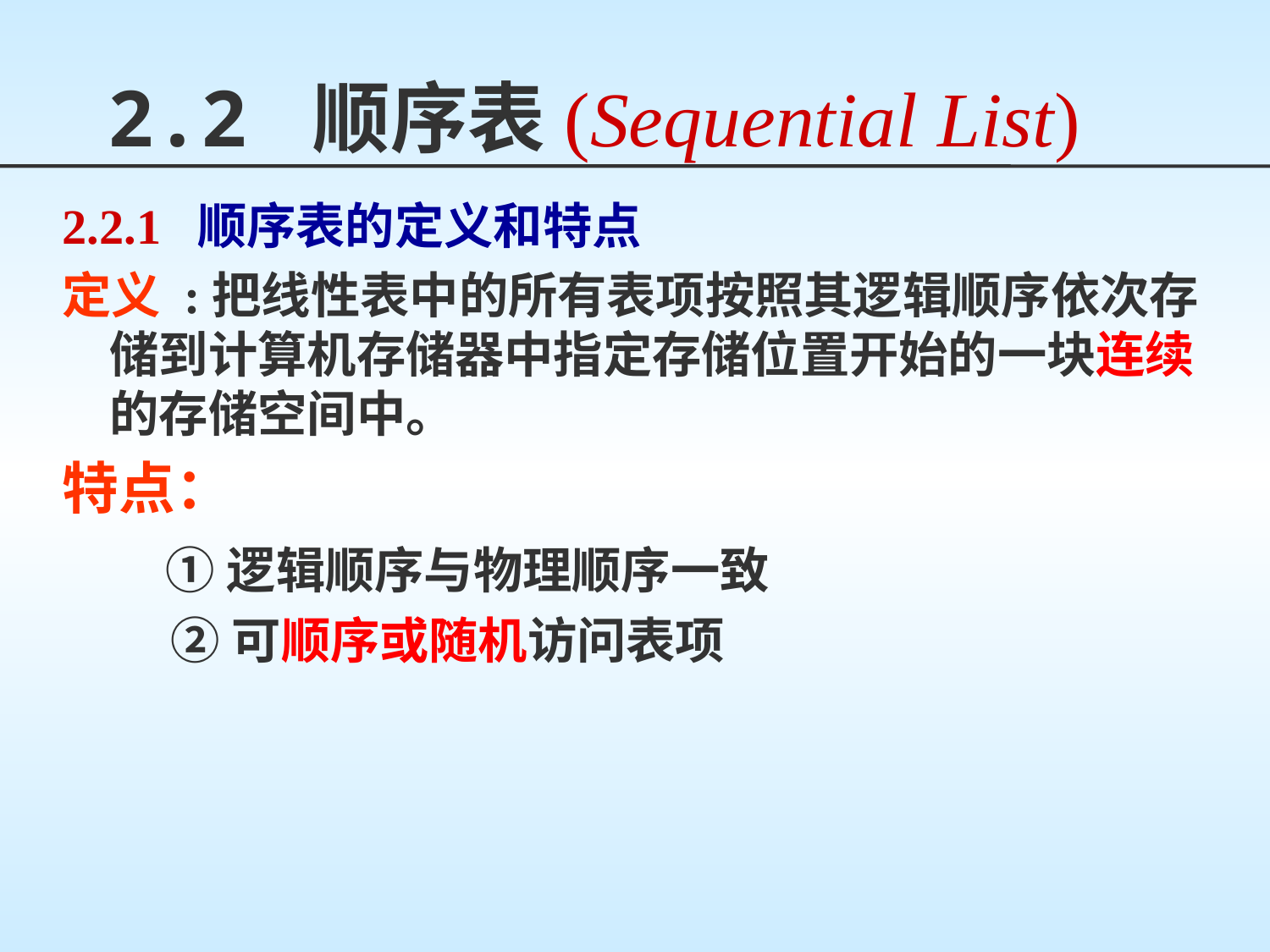

# 2.2 顺序表(Sequential List)

2.2.1  顺序表的定义和特点
定义 :把线性表中的所有表项按照其逻辑顺序依次存储到计算机存储器中指定存储位置开始的一块连续的存储空间中。
特点：
        ①逻辑顺序与物理顺序一致
    ②可顺序或随机访问表项